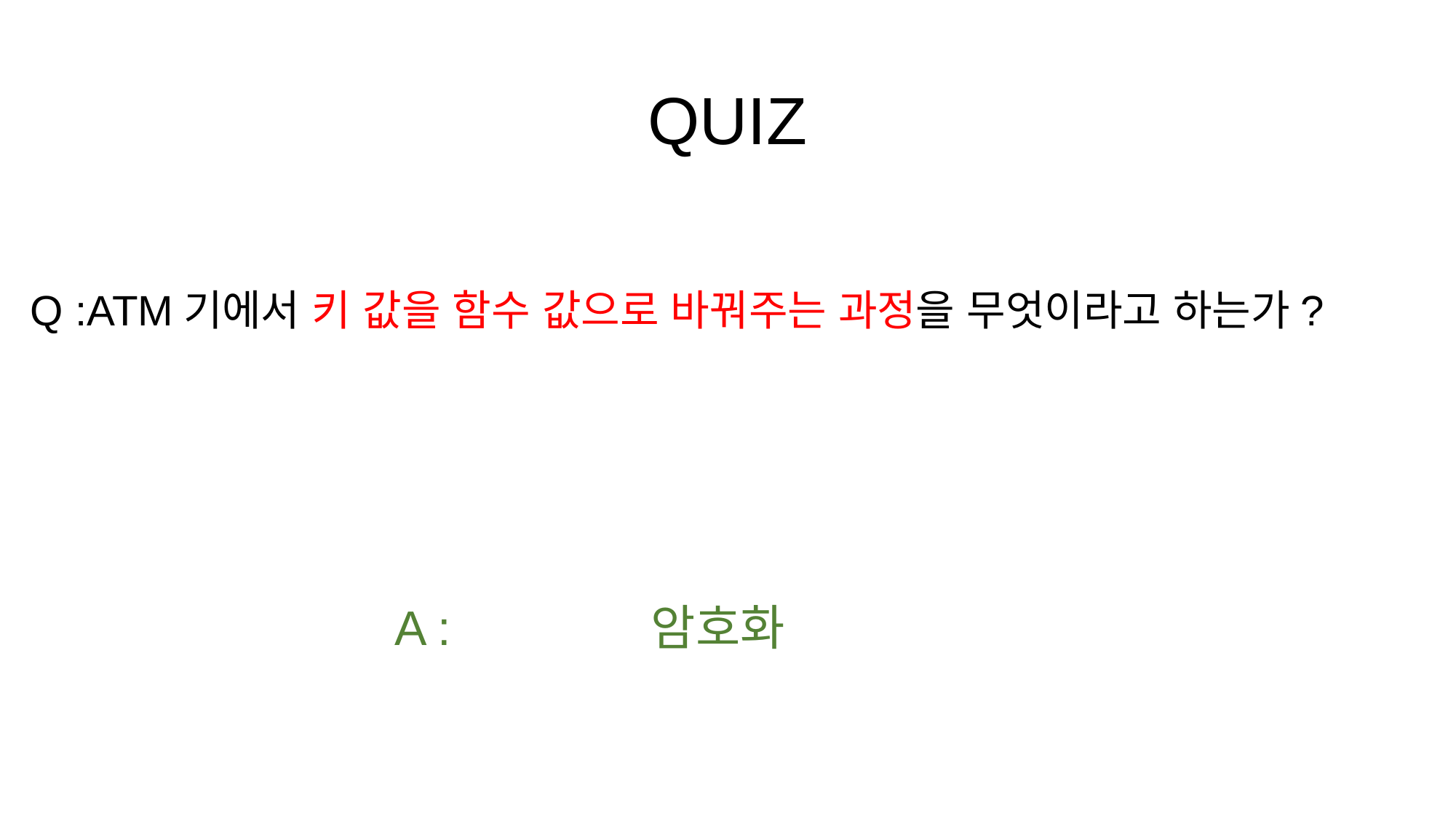

# QUIZ
Q :ATM기에서 키 값을 함수 값으로 바꿔주는 과정을 무엇이라고 하는가?
A :              암호화